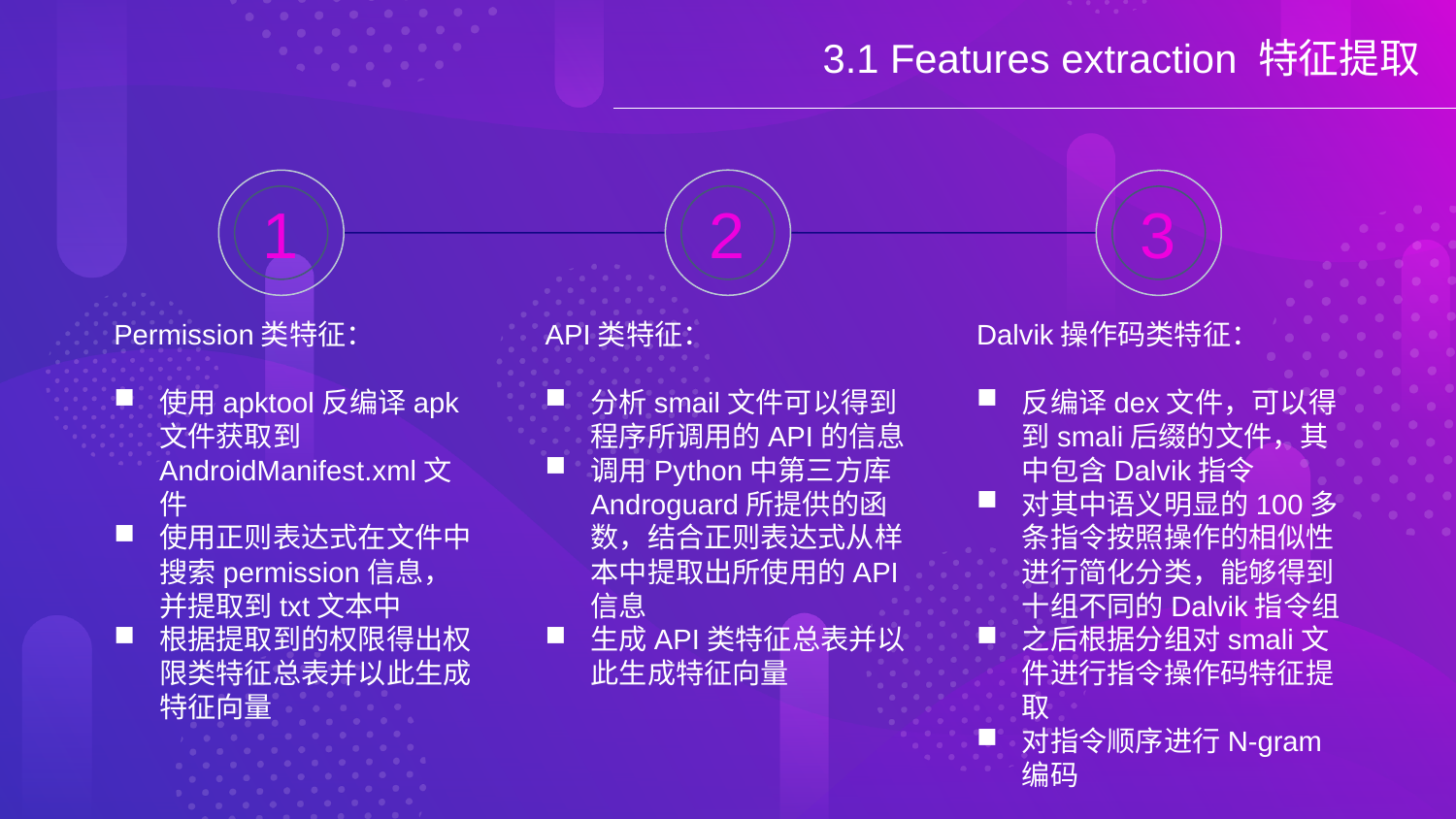

3.1 Features extraction 特征提取

2

1

3
Permission类特征：

使用apktool反编译apk文件获取到AndroidManifest.xml文件
使用正则表达式在文件中搜索permission信息，并提取到txt文本中
根据提取到的权限得出权限类特征总表并以此生成特征向量
API类特征：

分析smail文件可以得到程序所调用的API的信息
调用Python中第三方库Androguard所提供的函数，结合正则表达式从样本中提取出所使用的API信息
生成API类特征总表并以此生成特征向量
Dalvik操作码类特征：

反编译dex文件，可以得到smali后缀的文件，其中包含Dalvik指令
对其中语义明显的100多条指令按照操作的相似性进行简化分类，能够得到十组不同的Dalvik指令组
之后根据分组对smali文件进行指令操作码特征提取
对指令顺序进行N-gram编码